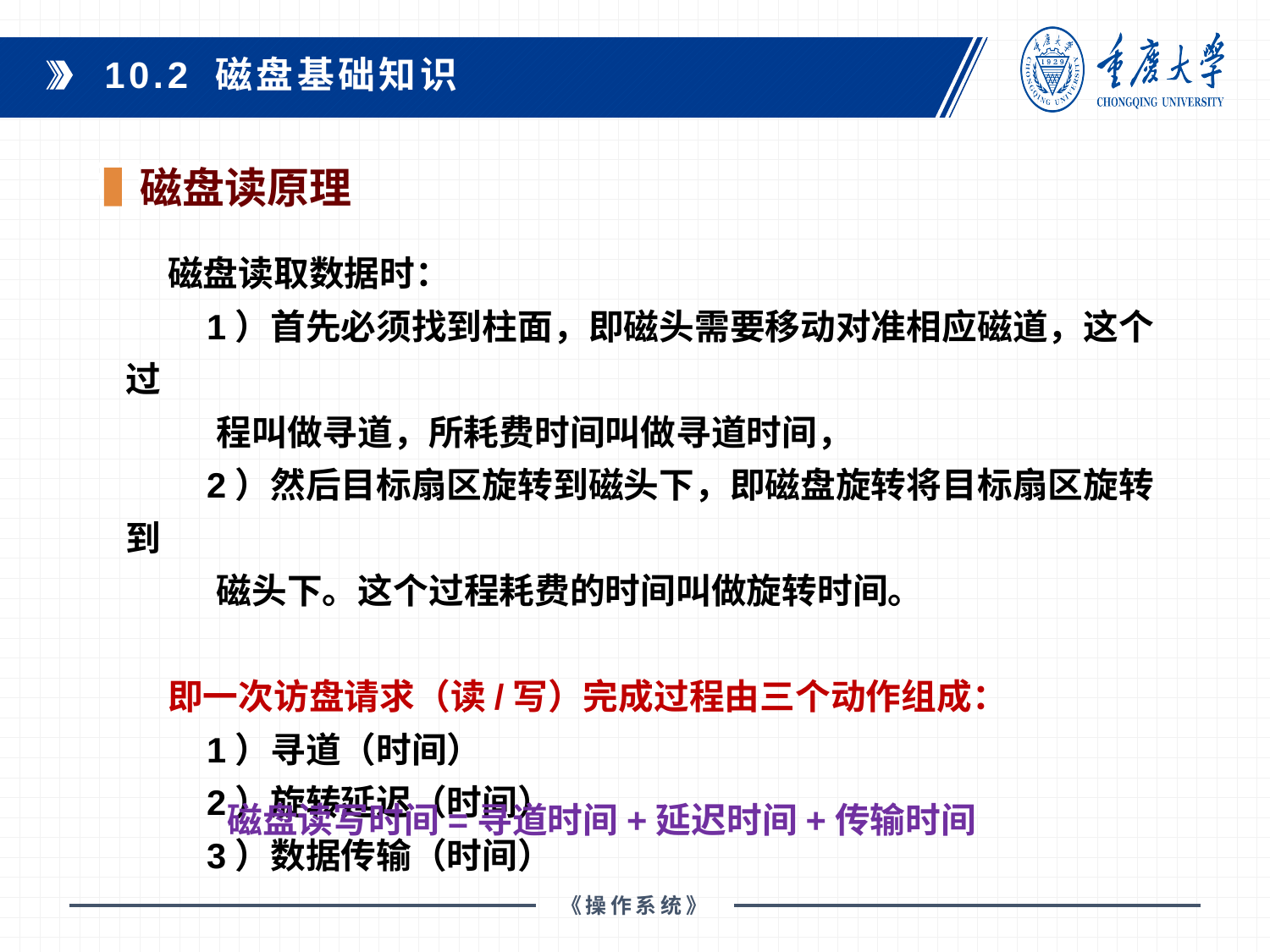

10.2 磁盘基础知识
磁盘读原理
课程教材：

磁盘读取数据时：
    1）首先必须找到柱面，即磁头需要移动对准相应磁道，这个过
     程叫做寻道，所耗费时间叫做寻道时间，
    2）然后目标扇区旋转到磁头下，即磁盘旋转将目标扇区旋转到
     磁头下。这个过程耗费的时间叫做旋转时间。

即一次访盘请求（读/写）完成过程由三个动作组成：
    1）寻道（时间）
    2）旋转延迟（时间）
    3）数据传输（时间）
磁盘读写时间=寻道时间+延迟时间+传输时间